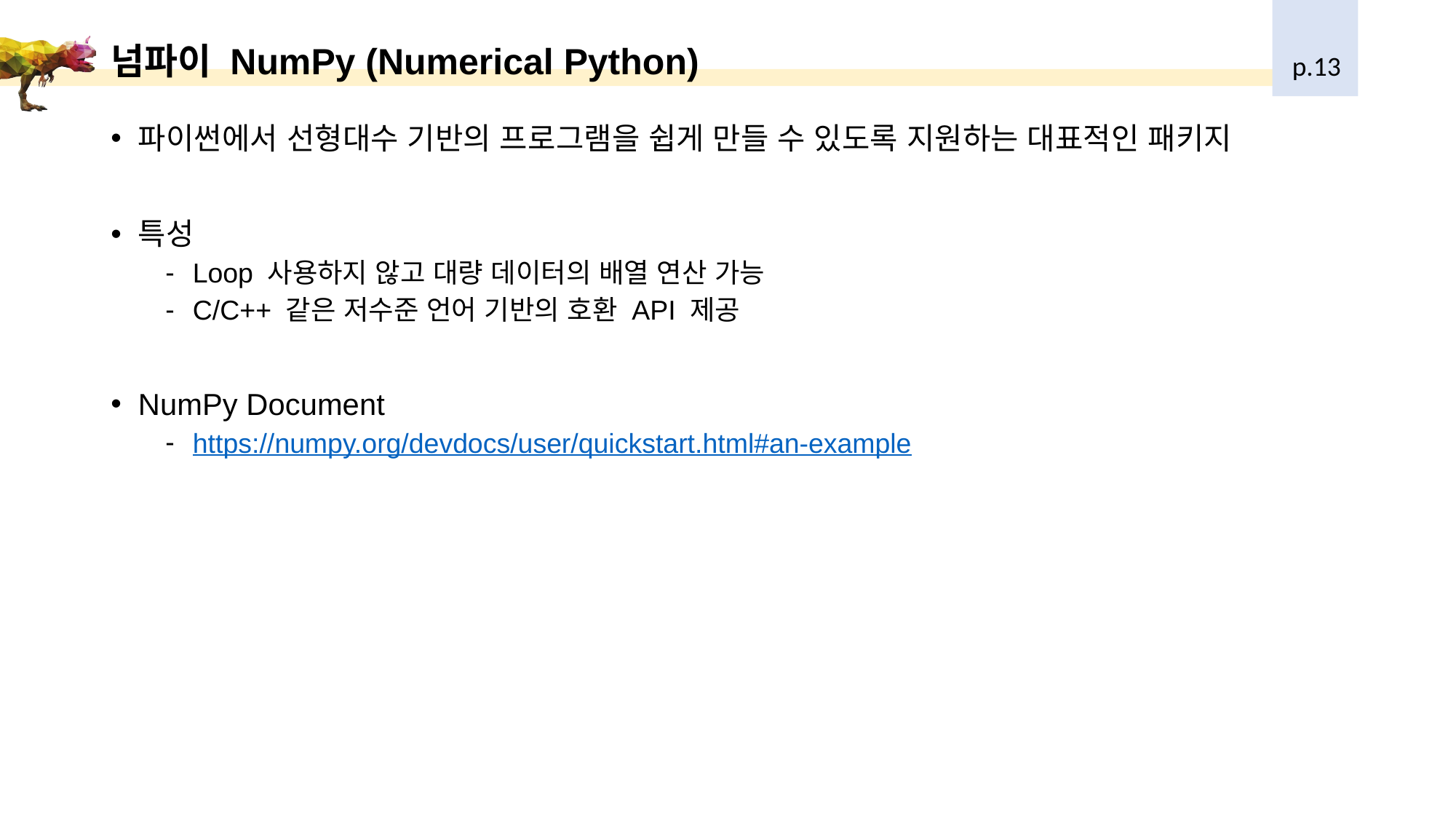

# 넘파이 NumPy (Numerical Python)
p.13
파이썬에서 선형대수 기반의 프로그램을 쉽게 만들 수 있도록 지원하는 대표적인 패키지

특성
Loop 사용하지 않고 대량 데이터의 배열 연산 가능
C/C++ 같은 저수준 언어 기반의 호환 API 제공

NumPy Document
https://numpy.org/devdocs/user/quickstart.html#an-example